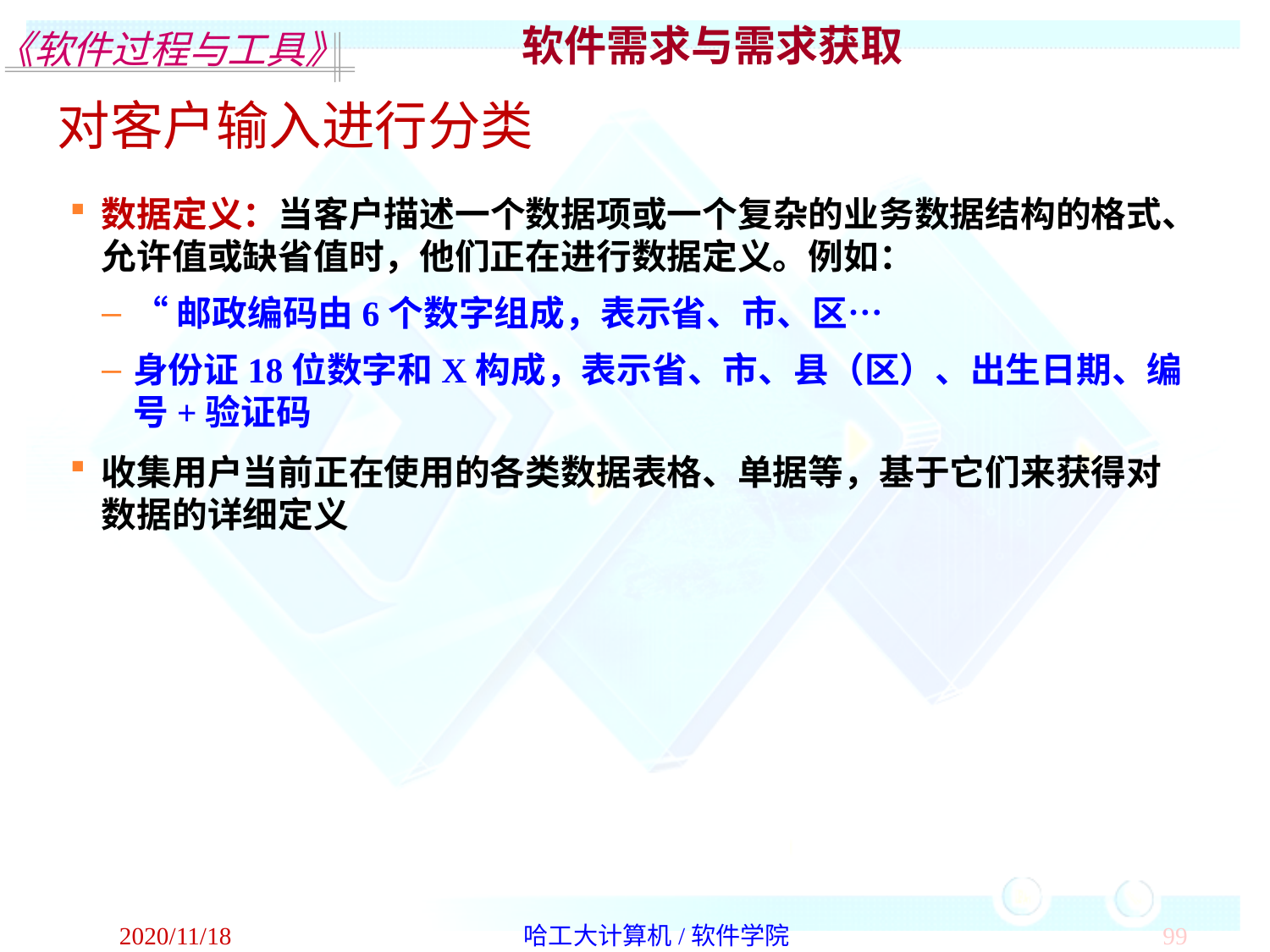

软件需求与需求获取
对客户输入进行分类
数据定义：当客户描述一个数据项或一个复杂的业务数据结构的格式、允许值或缺省值时，他们正在进行数据定义。例如：
“邮政编码由6个数字组成，表示省、市、区…
身份证18位数字和X构成，表示省、市、县（区）、出生日期、编号+验证码
收集用户当前正在使用的各类数据表格、单据等，基于它们来获得对数据的详细定义